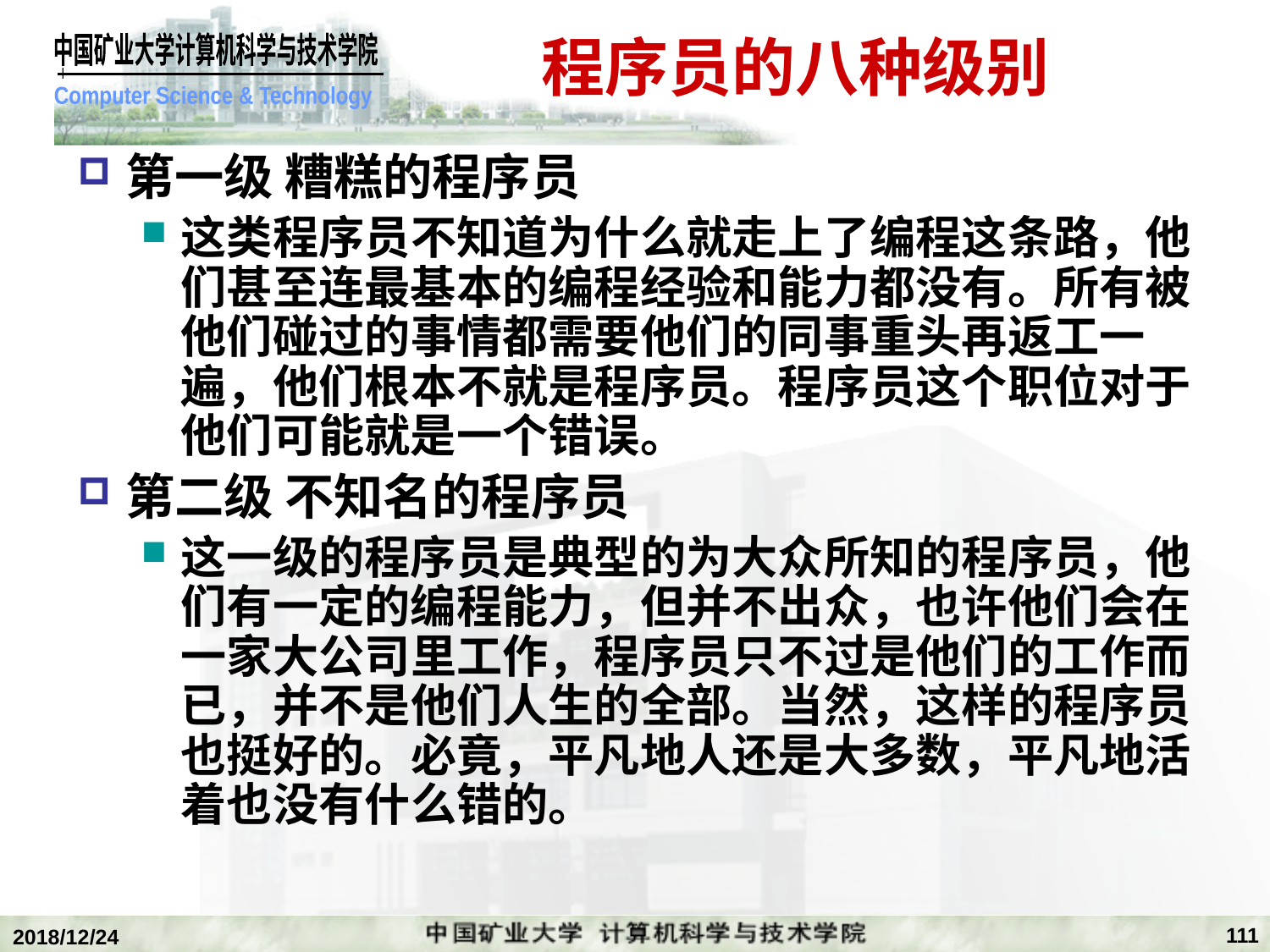

# 程序员的八种级别
第一级 糟糕的程序员
这类程序员不知道为什么就走上了编程这条路，他们甚至连最基本的编程经验和能力都没有。所有被他们碰过的事情都需要他们的同事重头再返工一遍，他们根本不就是程序员。程序员这个职位对于他们可能就是一个错误。
第二级 不知名的程序员
这一级的程序员是典型的为大众所知的程序员，他们有一定的编程能力，但并不出众，也许他们会在一家大公司里工作，程序员只不过是他们的工作而已，并不是他们人生的全部。当然，这样的程序员也挺好的。必竟，平凡地人还是大多数，平凡地活着也没有什么错的。
111
2018/12/24